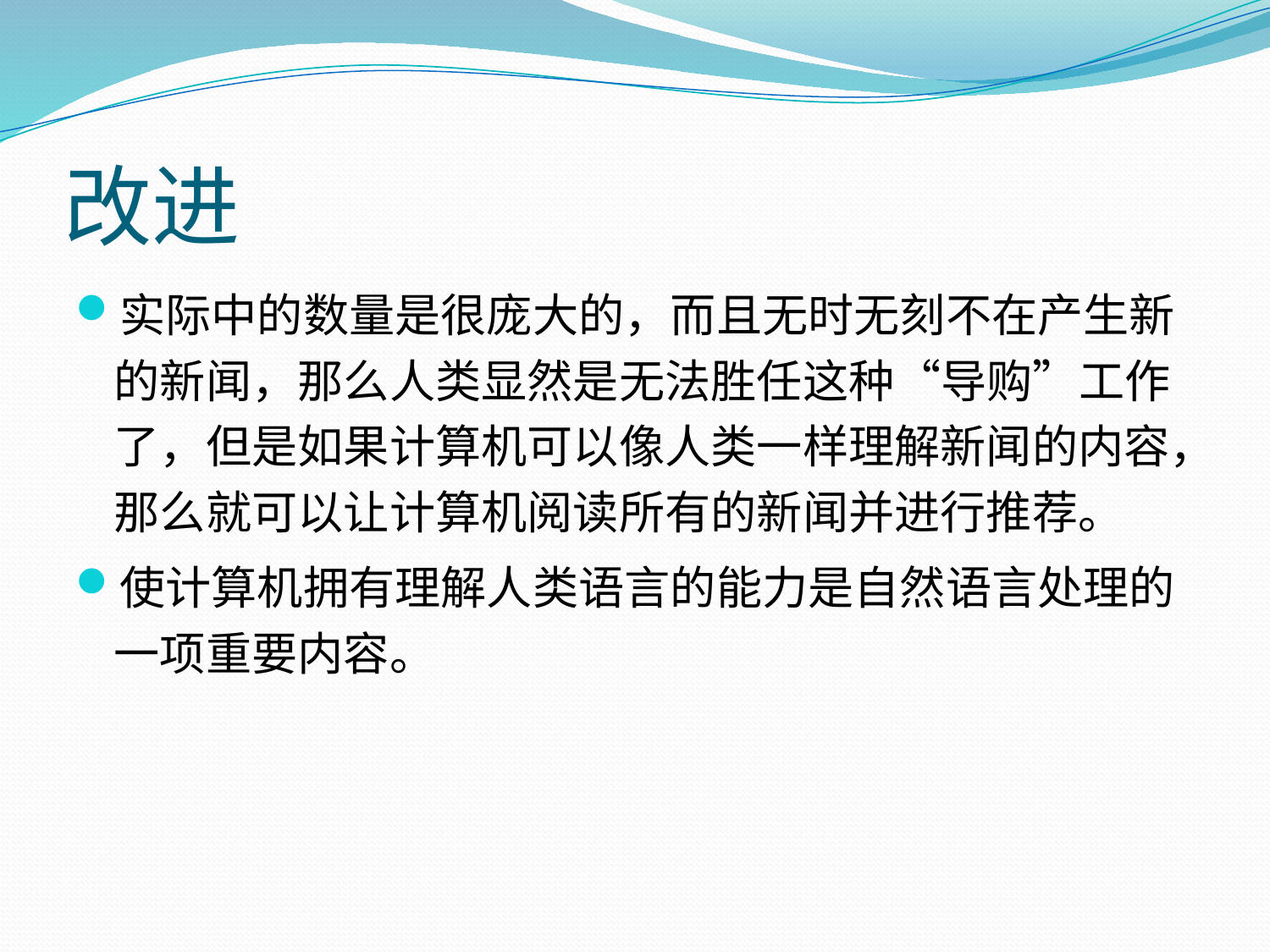

# 改进
实际中的数量是很庞大的，而且无时无刻不在产生新的新闻，那么人类显然是无法胜任这种“导购”工作了，但是如果计算机可以像人类一样理解新闻的内容，那么就可以让计算机阅读所有的新闻并进行推荐。
使计算机拥有理解人类语言的能力是自然语言处理的一项重要内容。